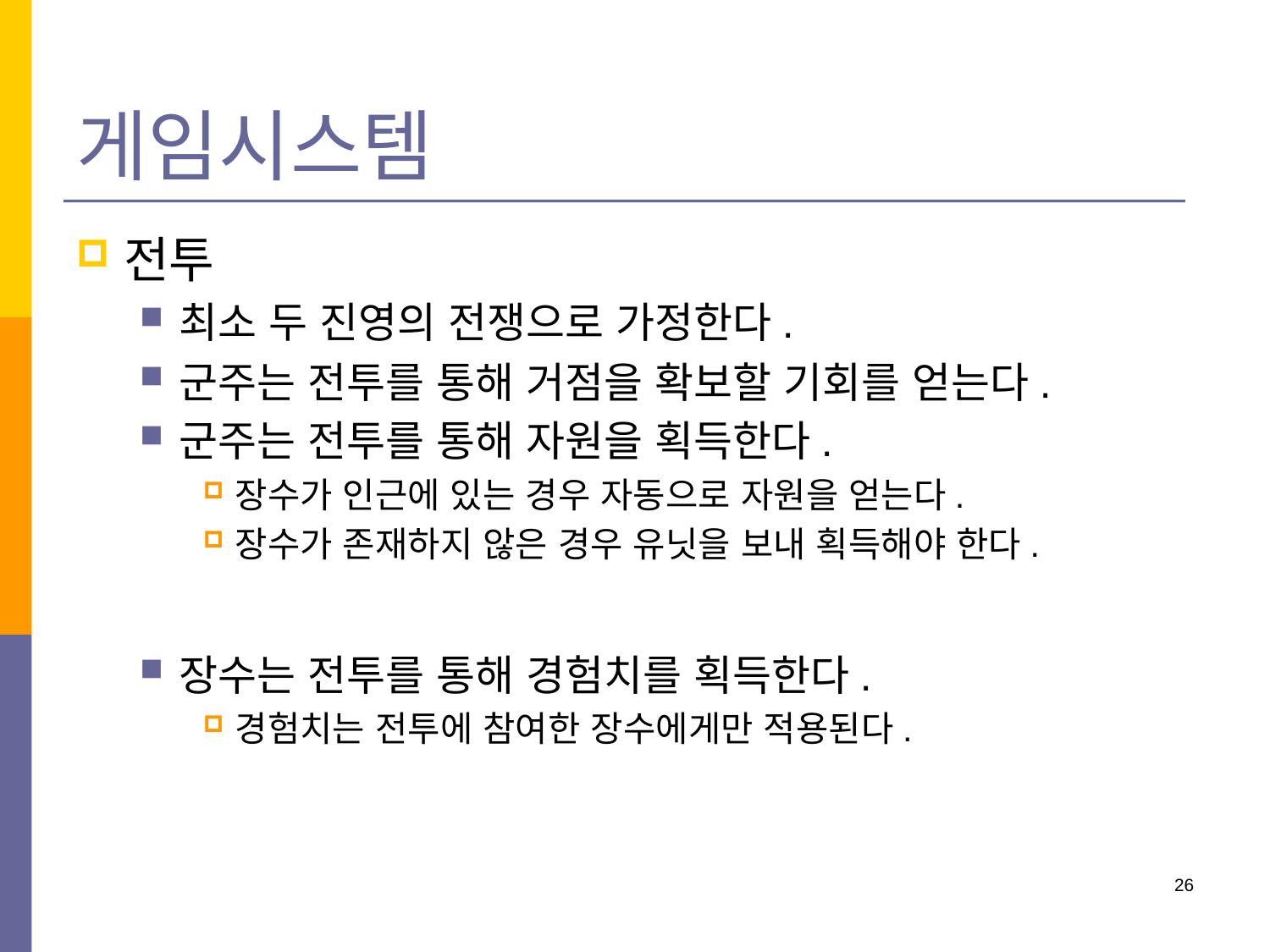

# 게임시스템
전투
최소 두 진영의 전쟁으로 가정한다.
군주는 전투를 통해 거점을 확보할 기회를 얻는다.
군주는 전투를 통해 자원을 획득한다.
장수가 인근에 있는 경우 자동으로 자원을 얻는다.
장수가 존재하지 않은 경우 유닛을 보내 획득해야 한다.

장수는 전투를 통해 경험치를 획득한다.
경험치는 전투에 참여한 장수에게만 적용된다.
26